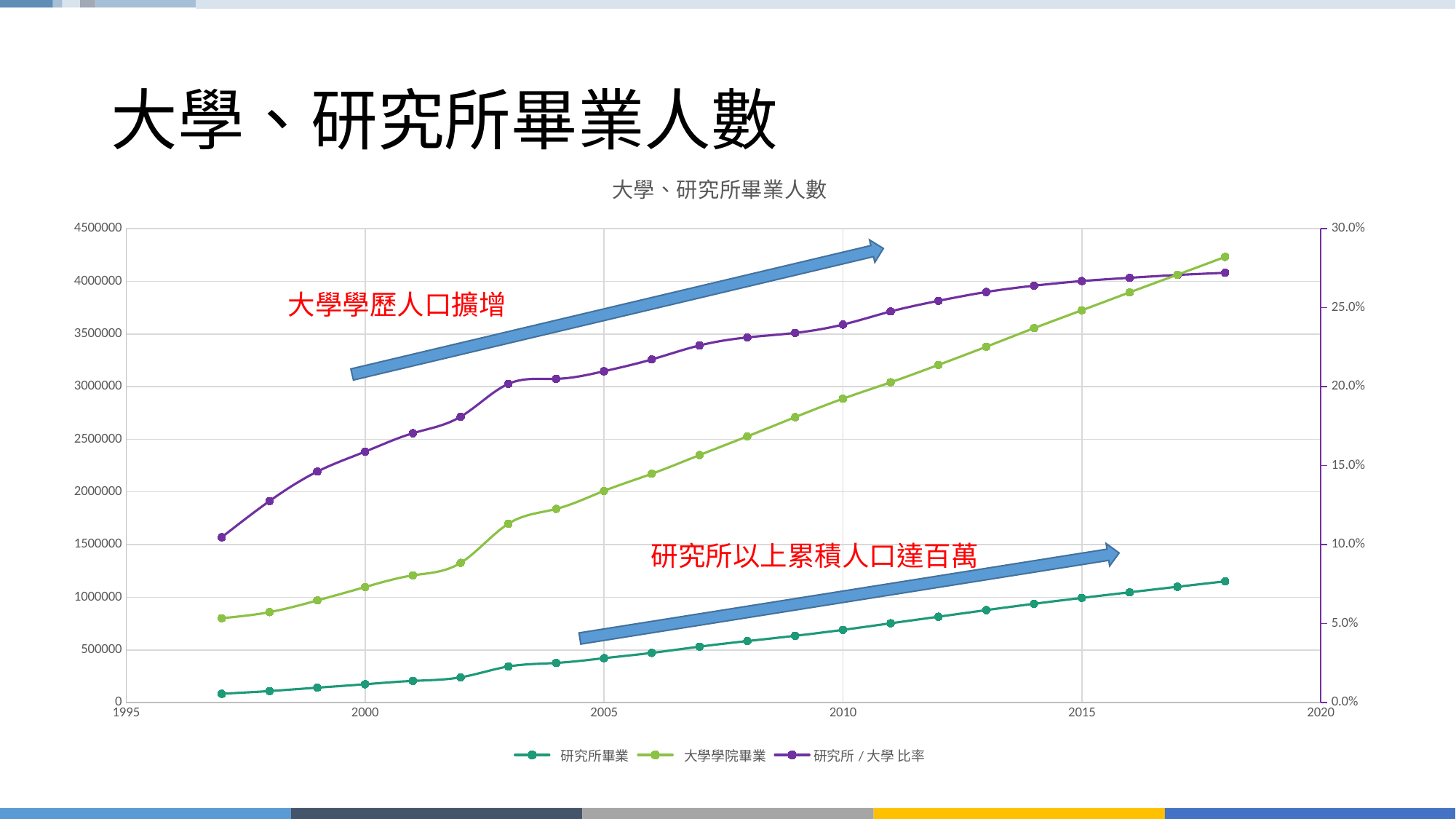

# 大學、研究所畢業人數

### Chart: 大學、研究所畢業人數

| Category |  研究所畢業 |  大學學院畢業 | 研究所/大學 比率 |
|---|---|---|---|
大學學歷人口擴增

研究所以上累積人口達百萬